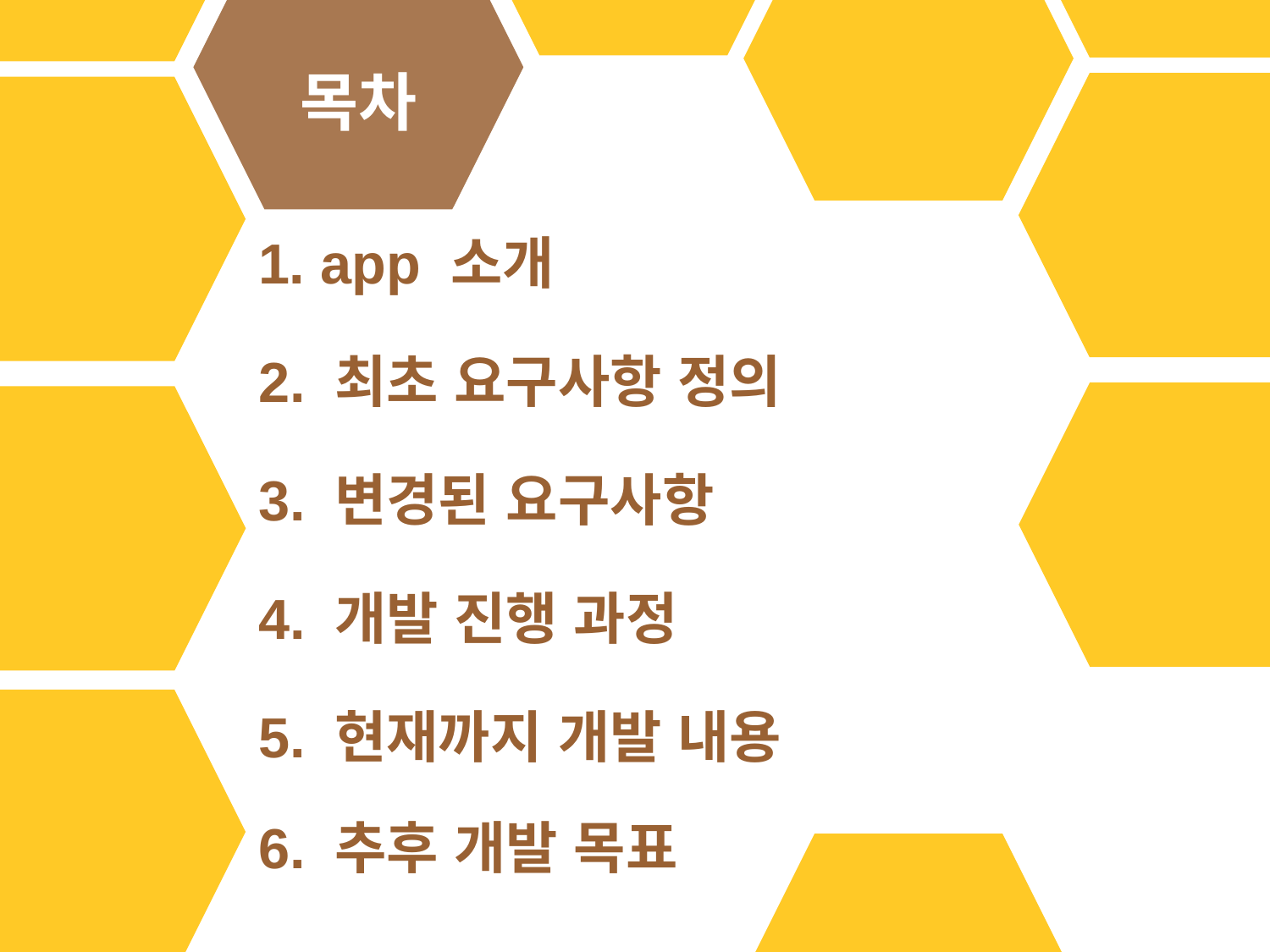

목차

1. app 소개
2. 최초 요구사항 정의

3. 변경된 요구사항
4. 개발 진행 과정

5. 현재까지 개발 내용
6. 추후 개발 목표